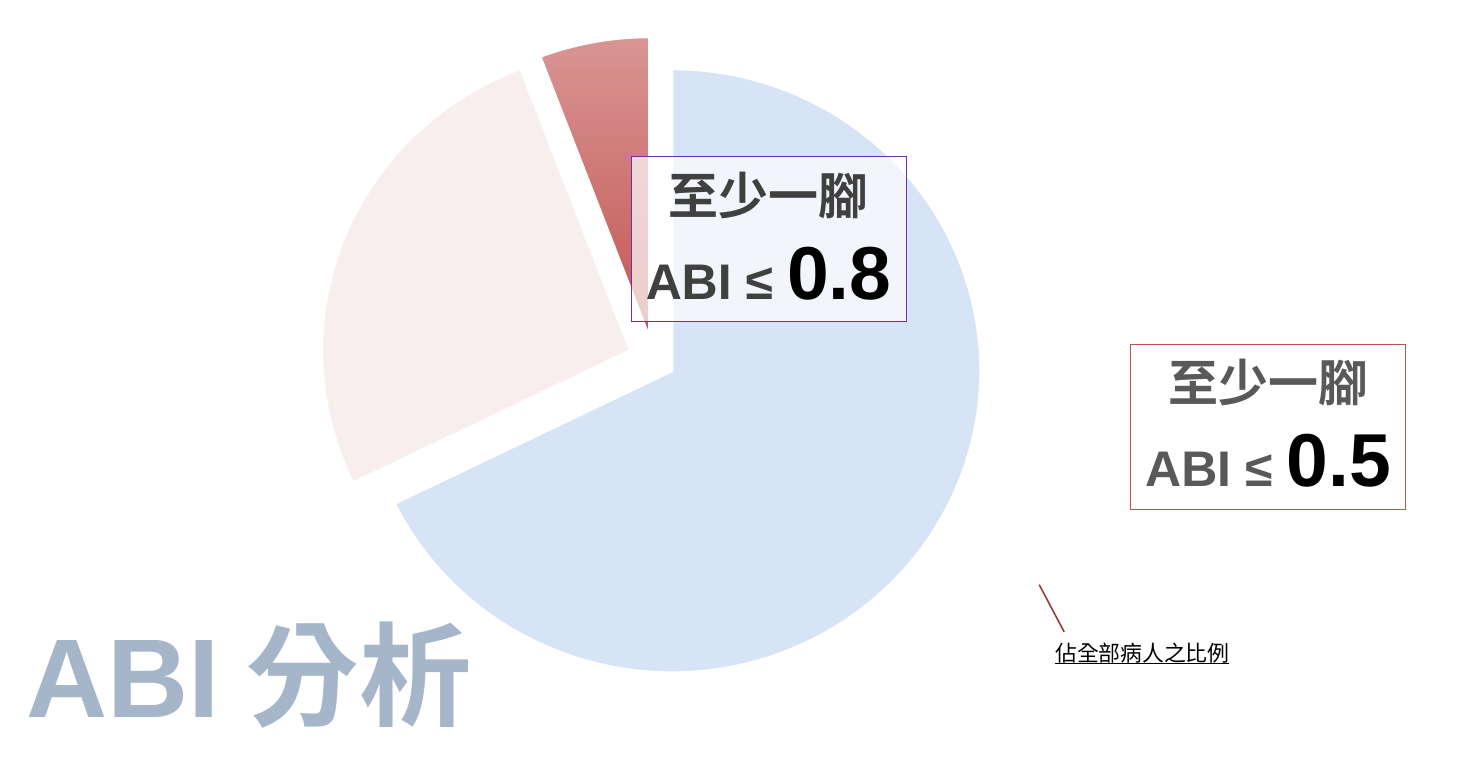

[unsupported chart]

至少一腳
ABI ≤ 0.8
至少一腳
ABI ≤ 0.5
ABI分析
佔全部病人之比例